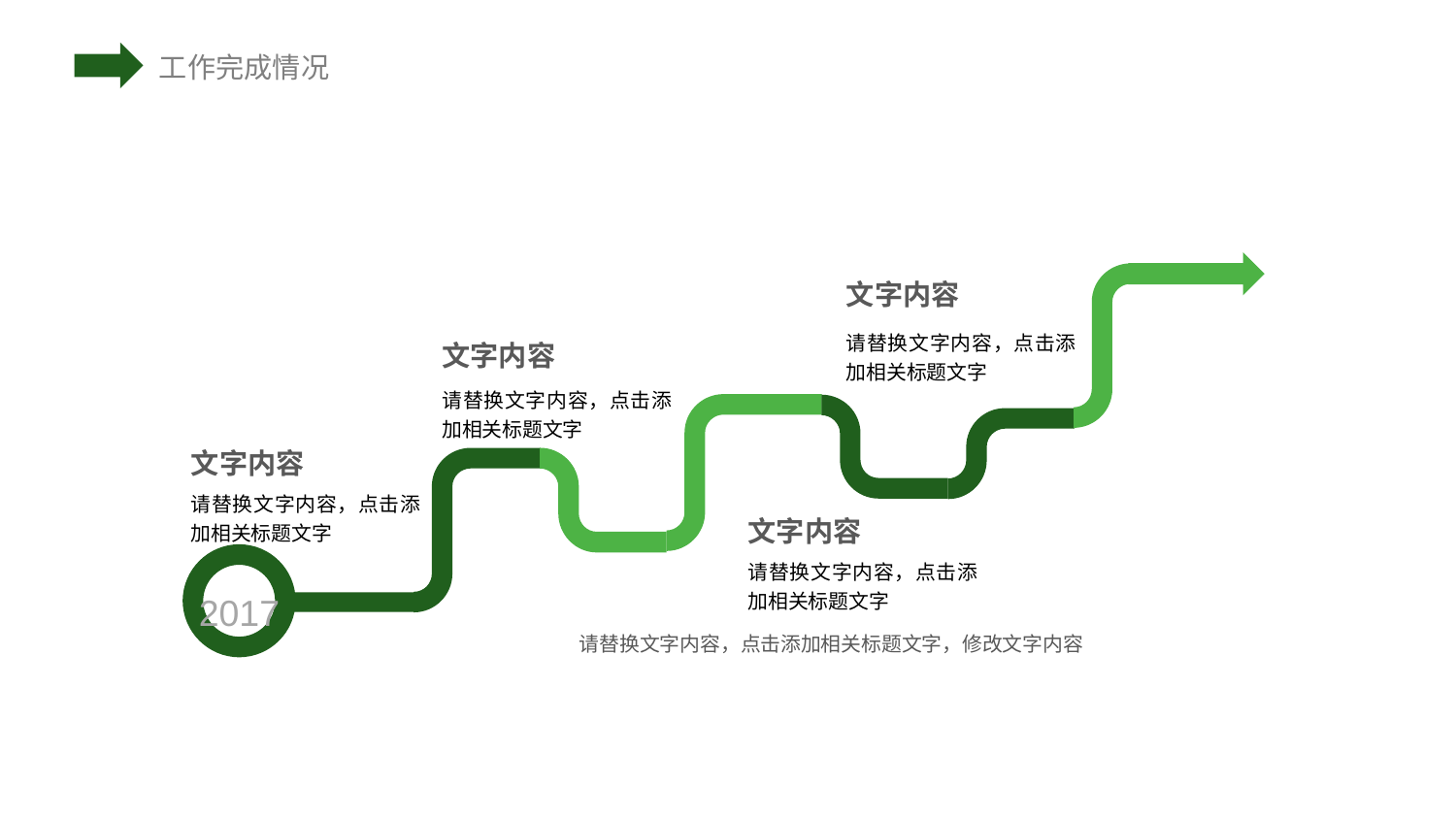

文字内容
请替换文字内容，点击添加相关标题文字
文字内容
请替换文字内容，点击添加相关标题文字

文字内容
请替换文字内容，点击添加相关标题文字

文字内容
请替换文字内容，点击添加相关标题文字

2017

请替换文字内容，点击添加相关标题文字，修改文字内容